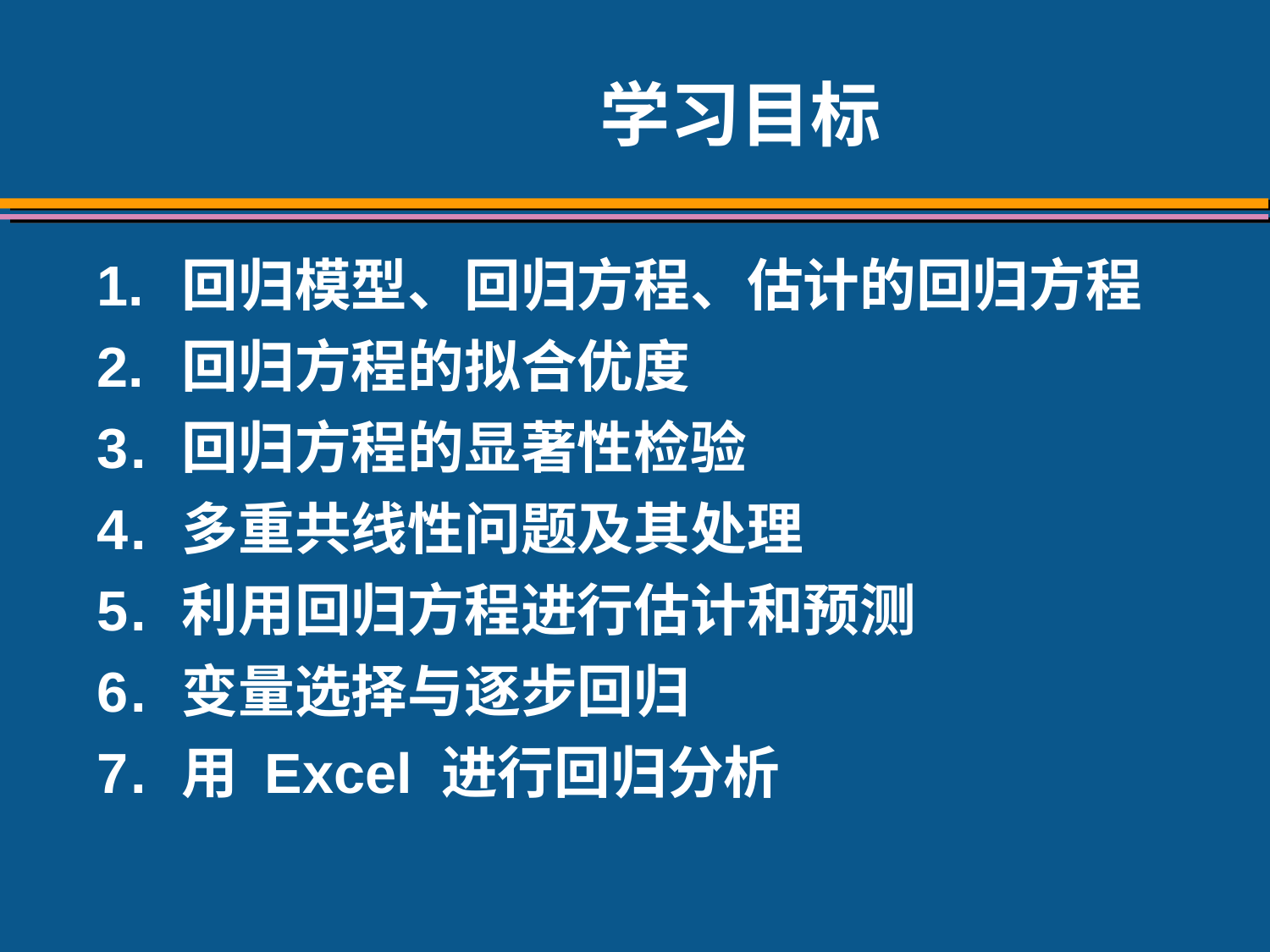

# 学习目标
1.	回归模型、回归方程、估计的回归方程
2.	回归方程的拟合优度
回归方程的显著性检验
多重共线性问题及其处理
利用回归方程进行估计和预测
变量选择与逐步回归
用 Excel 进行回归分析